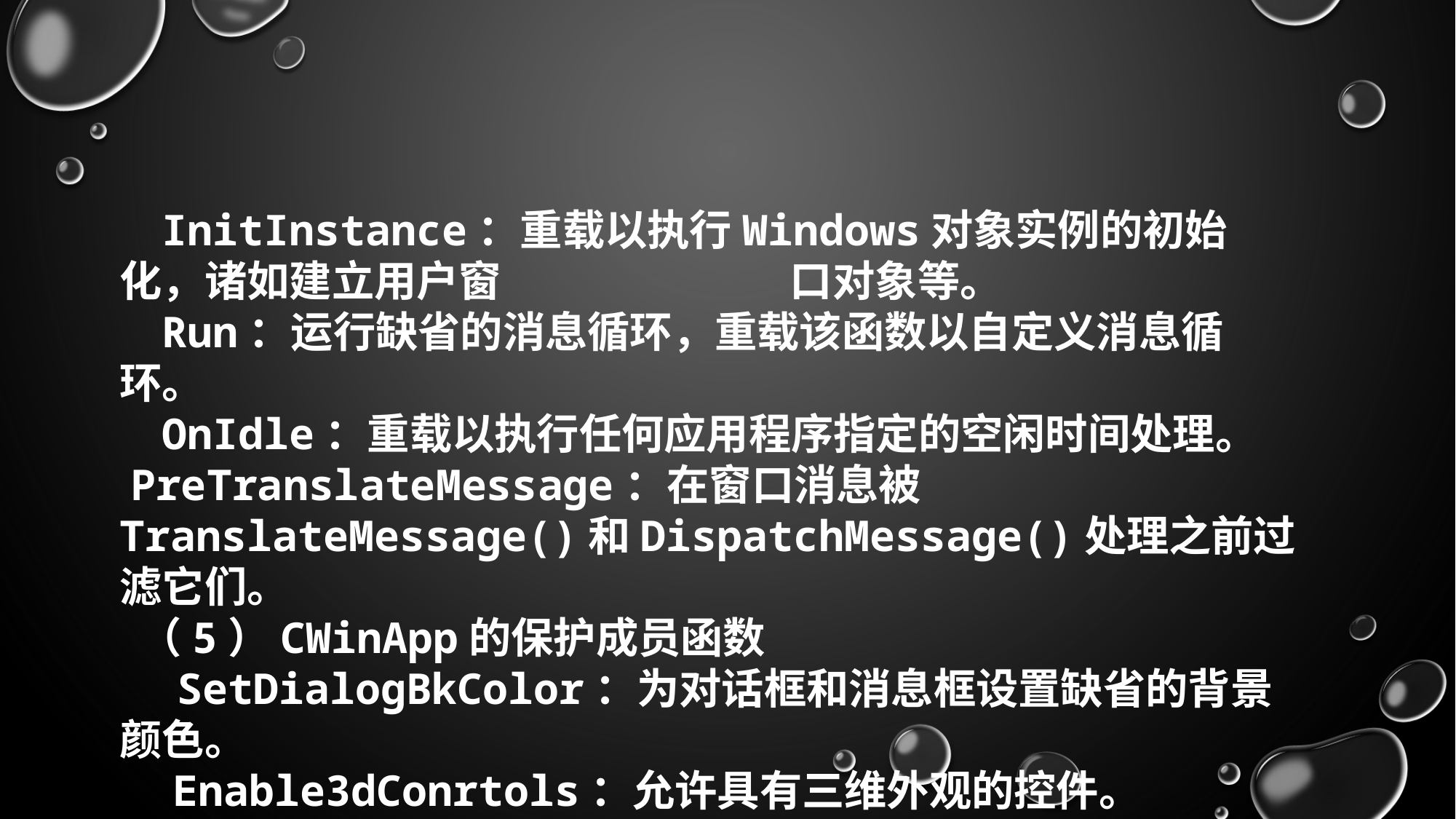

InitInstance：重载以执行Windows对象实例的初始化，诸如建立用户窗                              口对象等。
    Run：运行缺省的消息循环，重载该函数以自定义消息循环。
    OnIdle：重载以执行任何应用程序指定的空闲时间处理。
 PreTranslateMessage：在窗口消息被TranslateMessage()和DispatchMessage()处理之前过滤它们。
 （5）CWinApp的保护成员函数
    SetDialogBkColor：为对话框和消息框设置缺省的背景颜色。
     Enable3dConrtols：允许具有三维外观的控件。
30